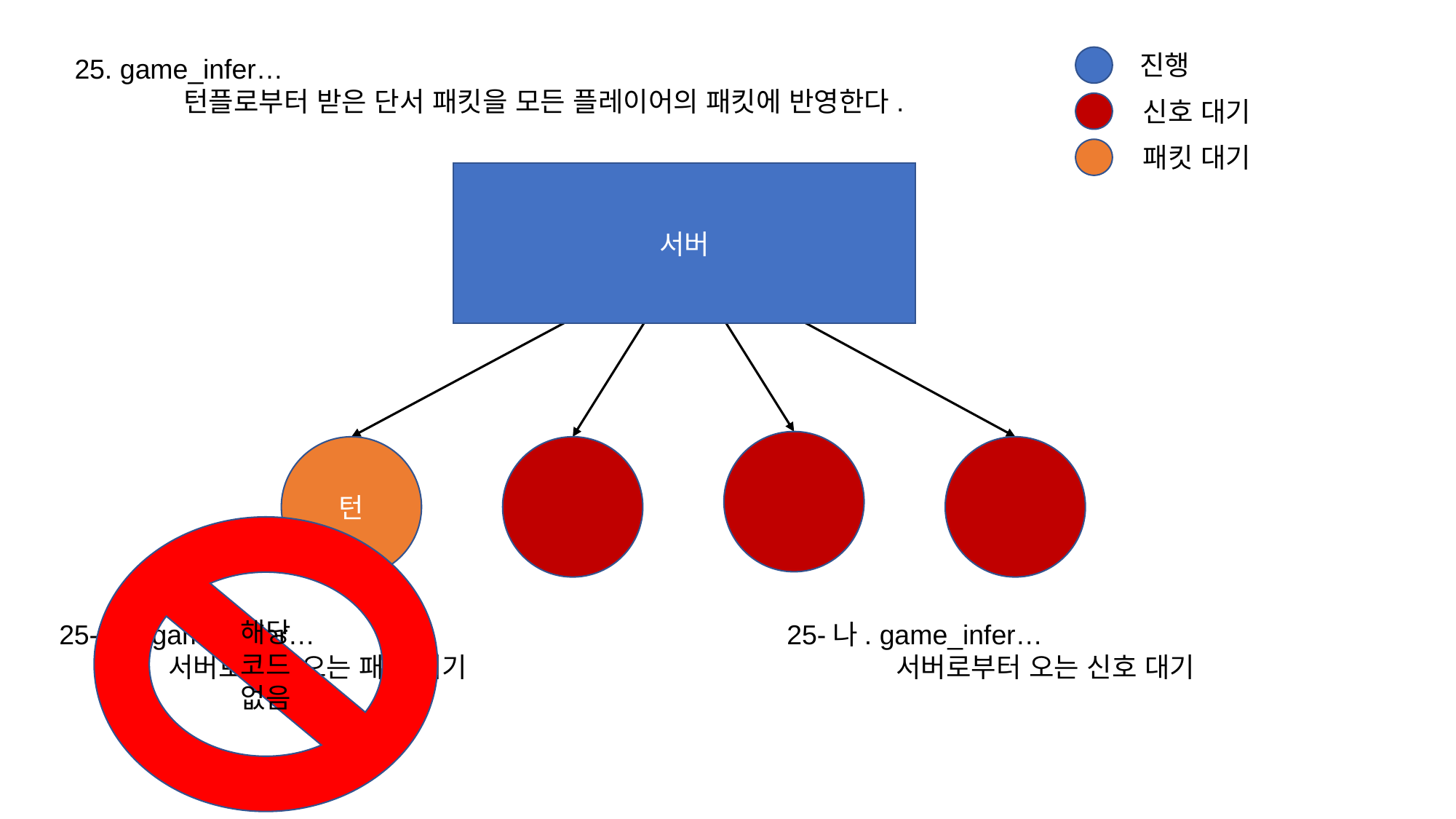

진행
25. game_infer…
	턴플로부터 받은 단서 패킷을 모든 플레이어의 패킷에 반영한다.

신호 대기

패킷 대기

서버

턴

해당
코드
없음
25-턴. game_infer…
	서버로부터 오는 패킷 대기
25-나. game_infer…
	서버로부터 오는 신호 대기